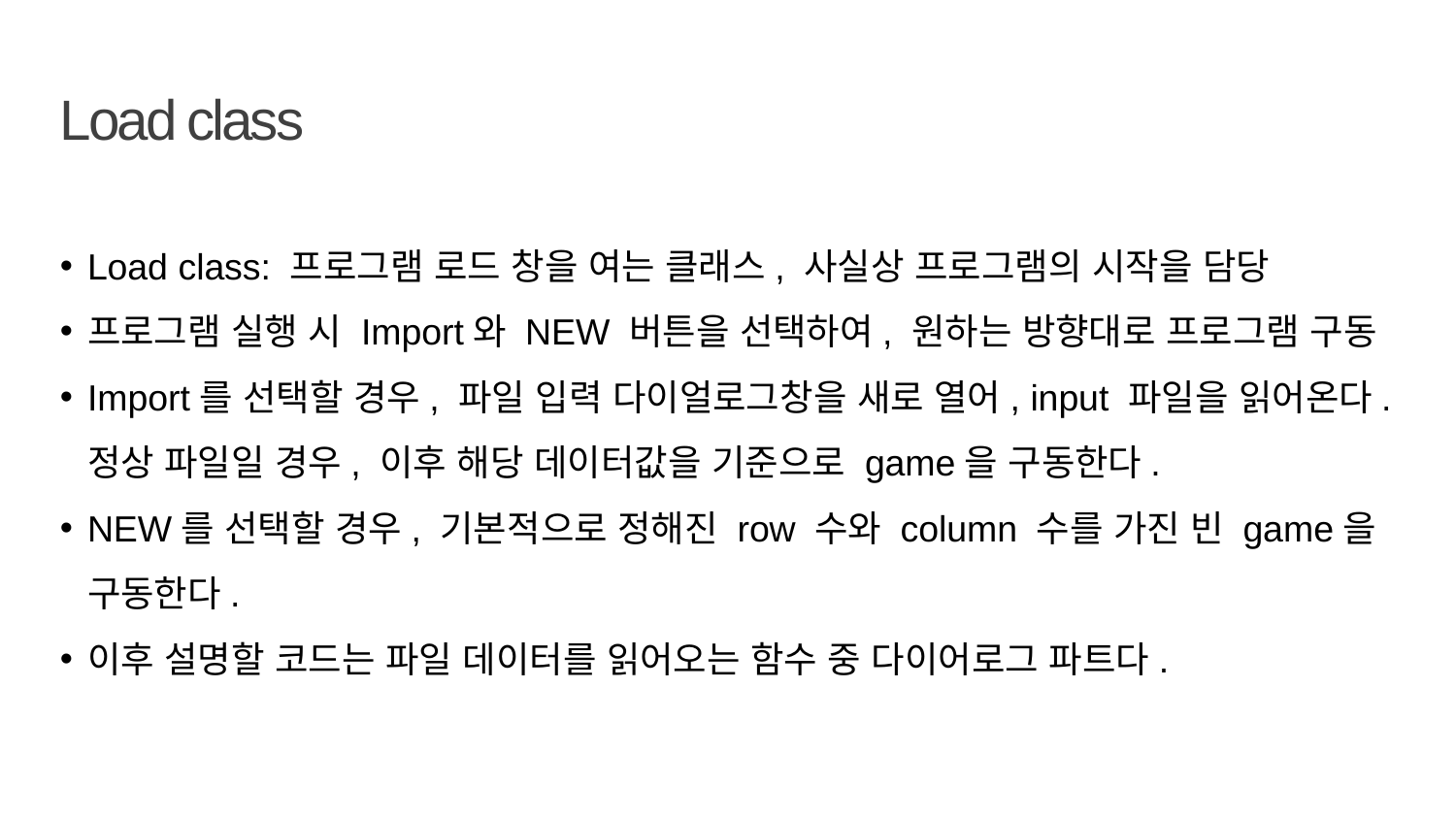

Load class
Load class: 프로그램 로드 창을 여는 클래스, 사실상 프로그램의 시작을 담당
프로그램 실행 시 Import와 NEW 버튼을 선택하여, 원하는 방향대로 프로그램 구동
Import를 선택할 경우, 파일 입력 다이얼로그창을 새로 열어, input 파일을 읽어온다. 정상 파일일 경우, 이후 해당 데이터값을 기준으로 game을 구동한다.
NEW를 선택할 경우, 기본적으로 정해진 row 수와 column 수를 가진 빈 game을 구동한다.
이후 설명할 코드는 파일 데이터를 읽어오는 함수 중 다이어로그 파트다.